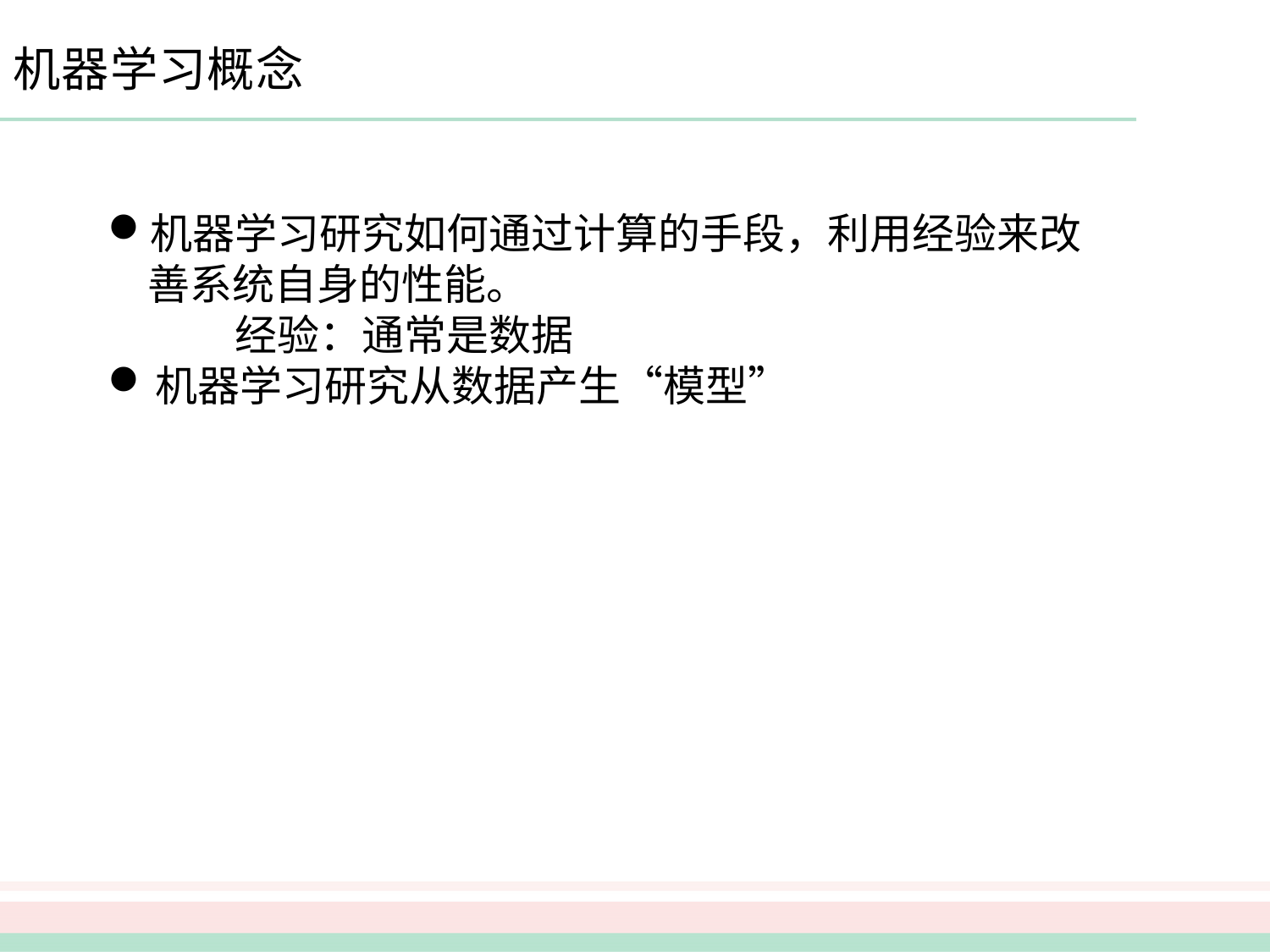

机器学习概念

机器学习研究如何通过计算的手段，利用经验来改善系统自身的性能。
	经验：通常是数据
机器学习研究从数据产生“模型”